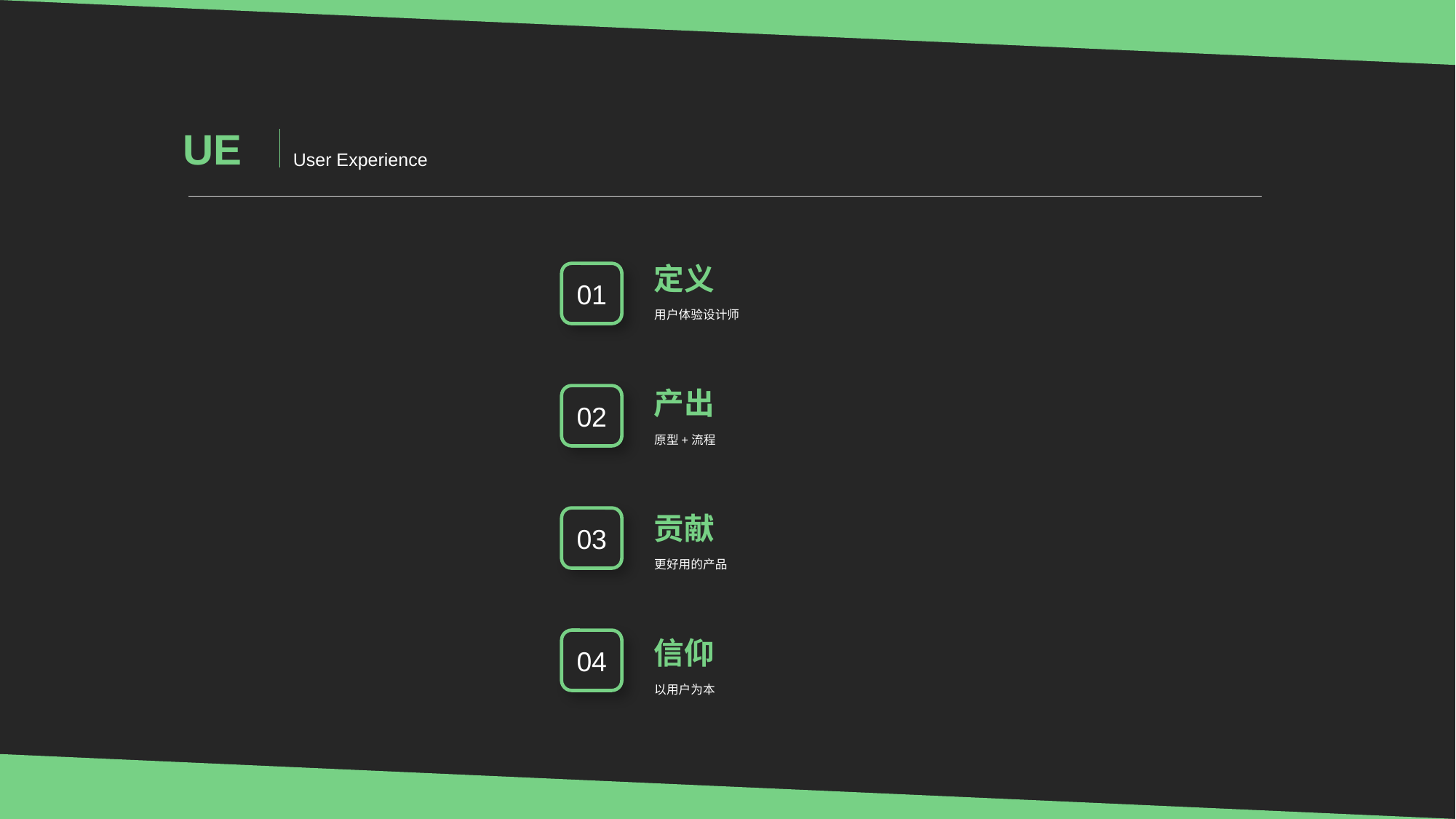

UE
User Experience
定义
用户体验设计师
01
产出
原型+流程
02
贡献
更好用的产品
03
信仰
以用户为本
04